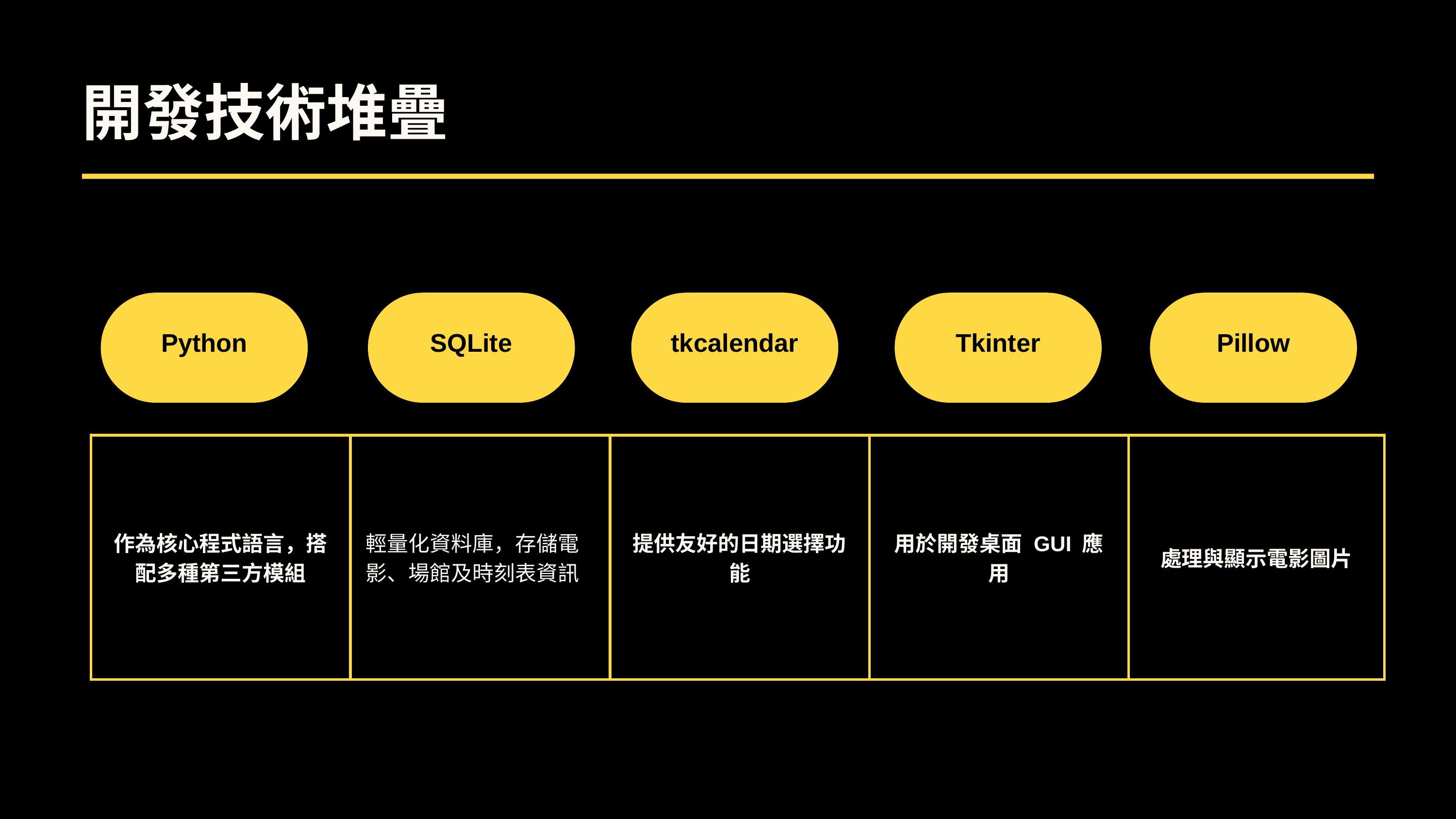

開發技術堆疊

Python

SQLite

tkcalendar

Tkinter

Pillow
| 作為核心程式語言，搭配多種第三方模組 | 輕量化資料庫，存儲電影、場館及時刻表資訊 | 提供友好的日期選擇功能 | 用於開發桌面 GUI 應用 | 處理與顯示電影圖片 |
| --- | --- | --- | --- | --- |